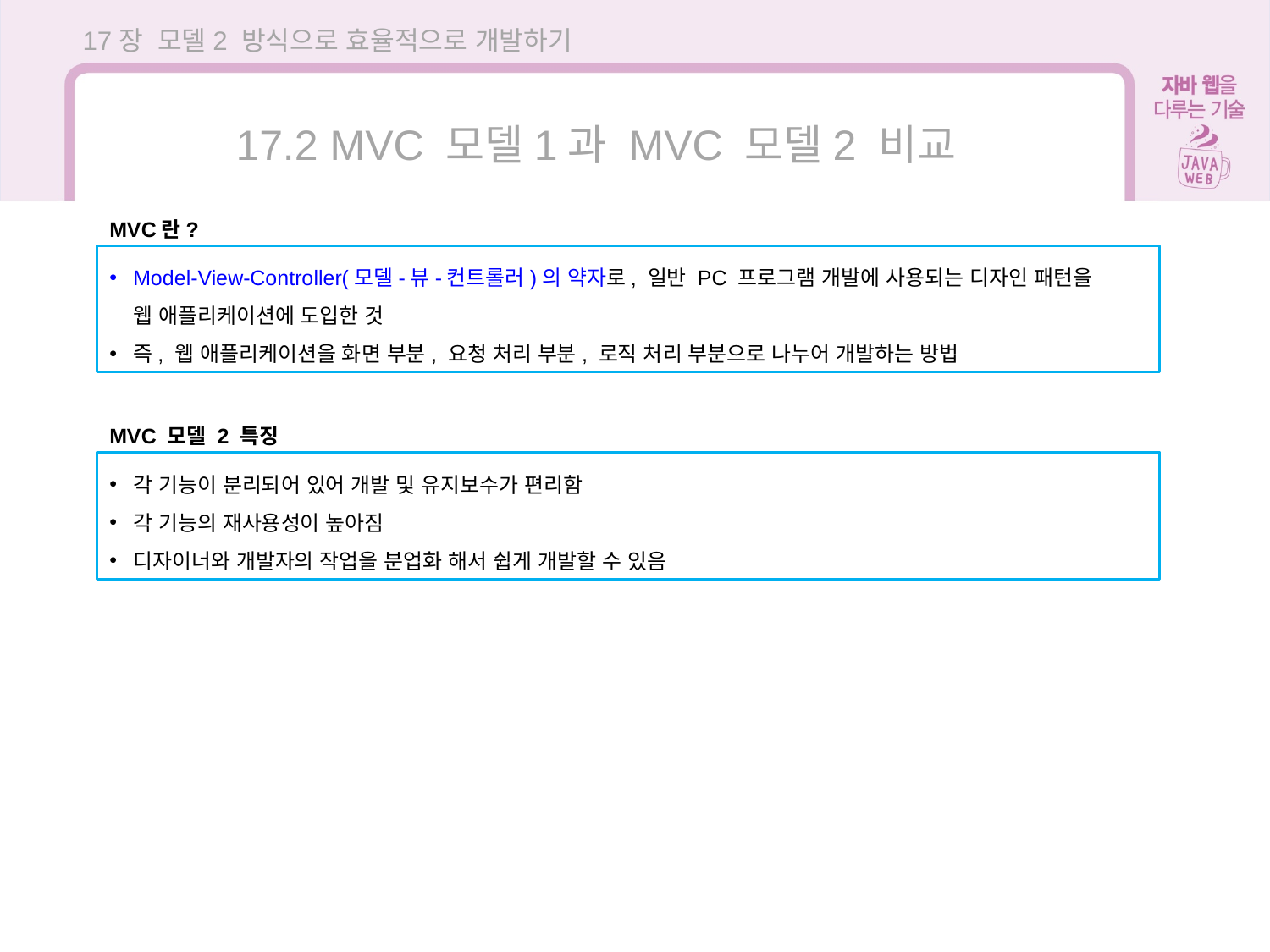

17장  모델2 방식으로 효율적으로 개발하기
17.2 MVC 모델1과 MVC 모델2 비교
MVC란?
Model-View-Controller(모델-뷰-컨트롤러)의 약자로, 일반 PC 프로그램 개발에 사용되는 디자인 패턴을
웹 애플리케이션에 도입한 것
즉, 웹 애플리케이션을 화면 부분, 요청 처리 부분, 로직 처리 부분으로 나누어 개발하는 방법
MVC 모델 2 특징
각 기능이 분리되어 있어 개발 및 유지보수가 편리함
각 기능의 재사용성이 높아짐
디자이너와 개발자의 작업을 분업화 해서 쉽게 개발할 수 있음